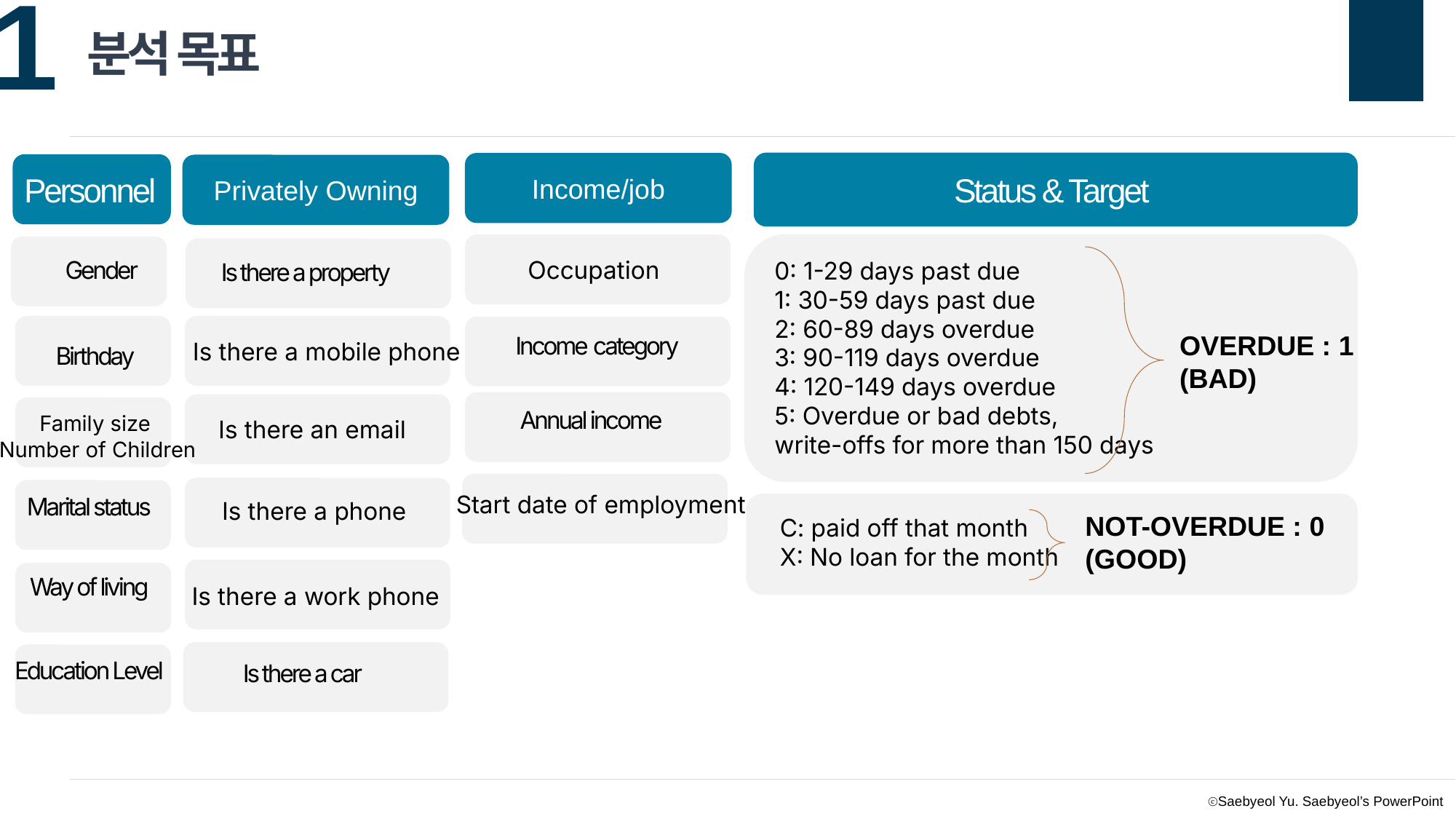

분석 목표

Income/job

Privately Owning
Personnel

       Gender

Occupation
 Is there a property

 Income category
Is there a mobile phone
     Birthday

Annual income
      Family size
Number of Children

Is there an email

Start date of employment
 Marital status
Is there a phone

 Way of living
Is there a work phone

 Education Level
Is there a car
Status & Target

0: 1-29 days past due
1: 30-59 days past due
2: 60-89 days overdue
3: 90-119 days overdue
4: 120-149 days overdue
5: Overdue or bad debts,
write-offs for more than 150 days
OVERDUE : 1
(BAD)

NOT-OVERDUE : 0
(GOOD)
C: paid off that month
X: No loan for the month

Number of children